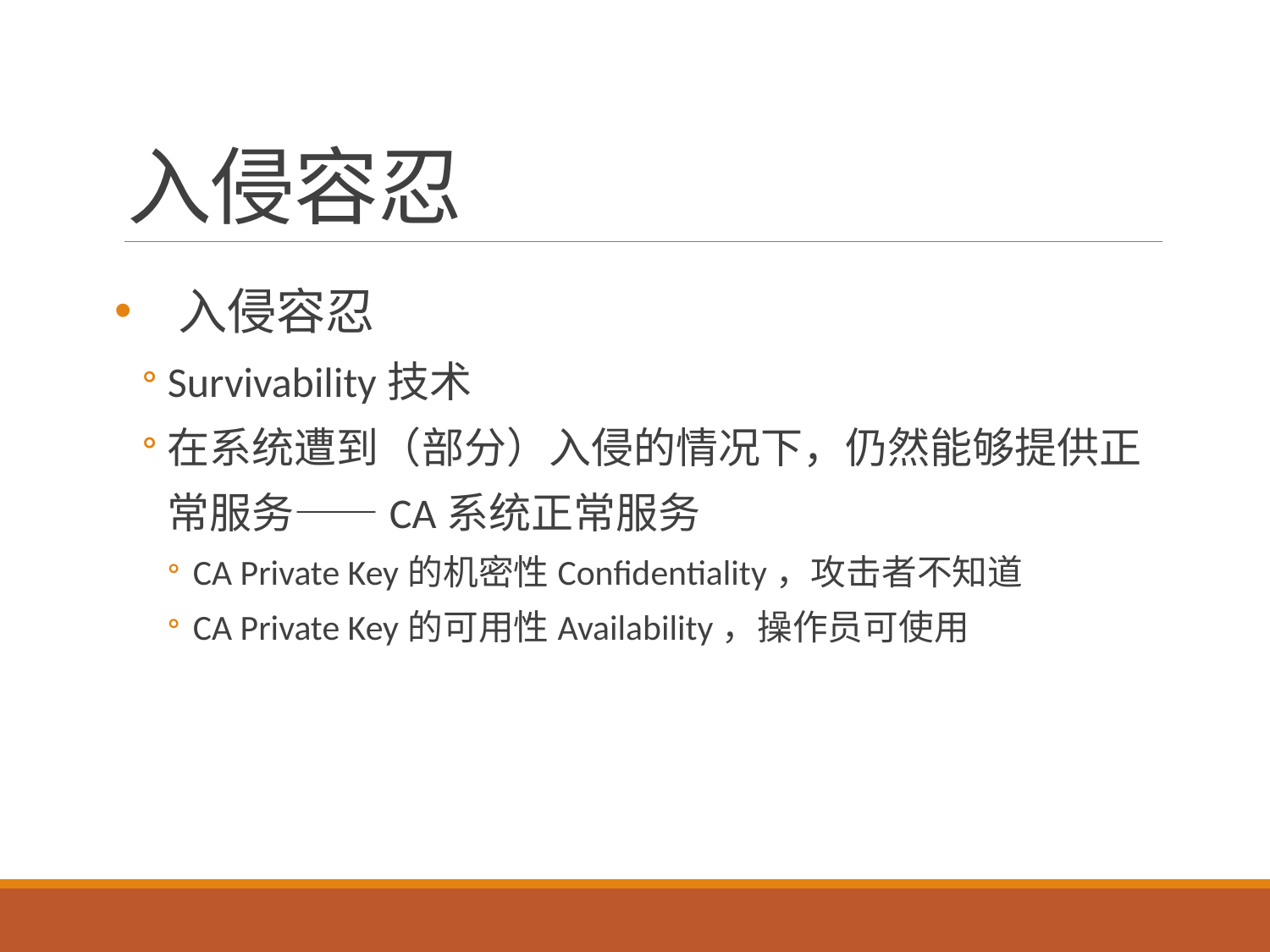

# 入侵容忍
入侵容忍
Survivability技术
在系统遭到（部分）入侵的情况下，仍然能够提供正常服务——CA系统正常服务
CA Private Key的机密性Confidentiality，攻击者不知道
CA Private Key的可用性Availability，操作员可使用

7